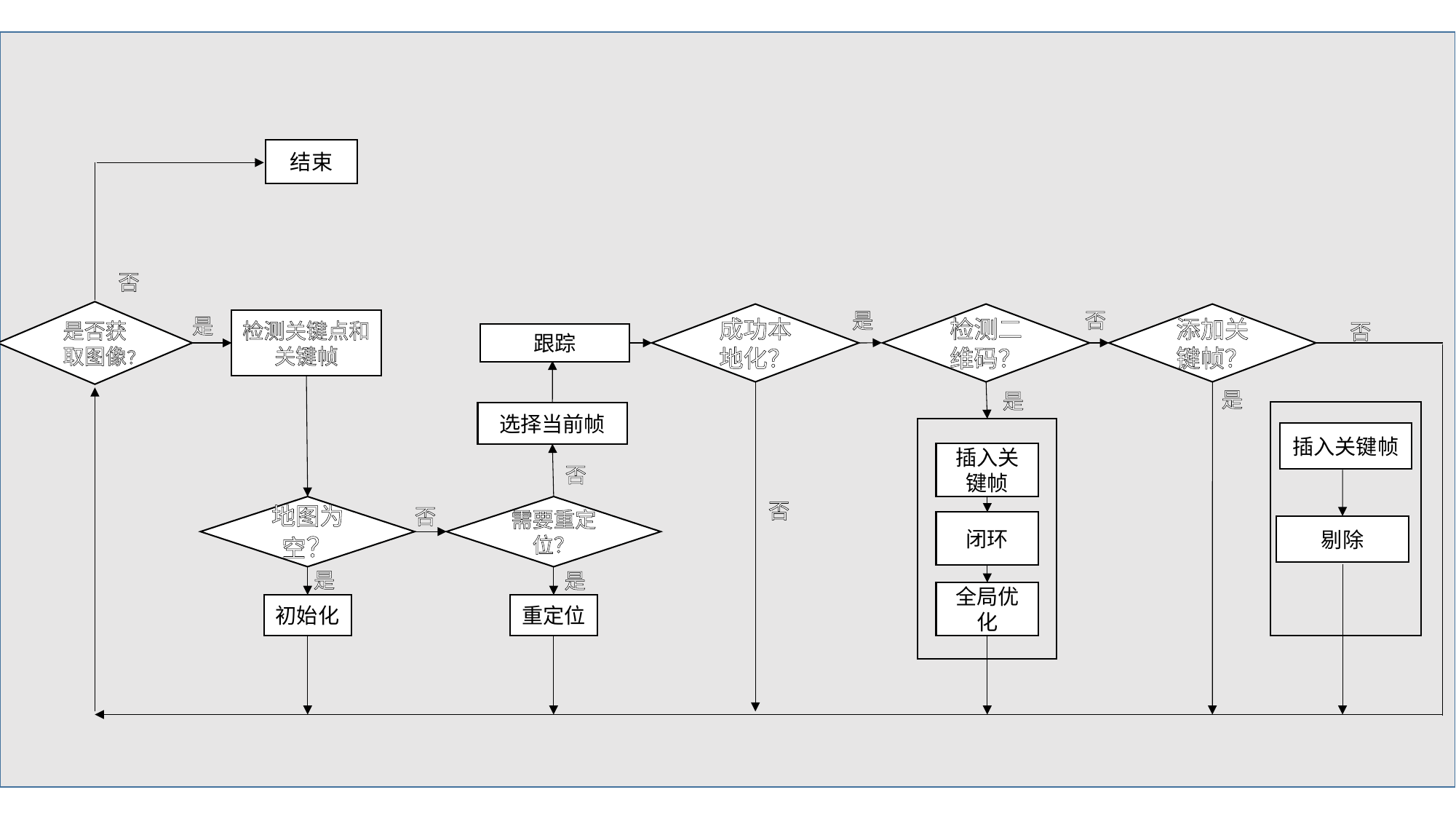

结束
否
否
是否获取图像？
是
成功本地化？
检测二维码？
添加关键帧？
是
检测关键点和关键帧
否
跟踪
是
是

选择当前帧

插入关键帧
插入关键帧
否
否
地图为空？
需要重定位？
否
闭环
剔除
是
是
全局优化
初始化
重定位